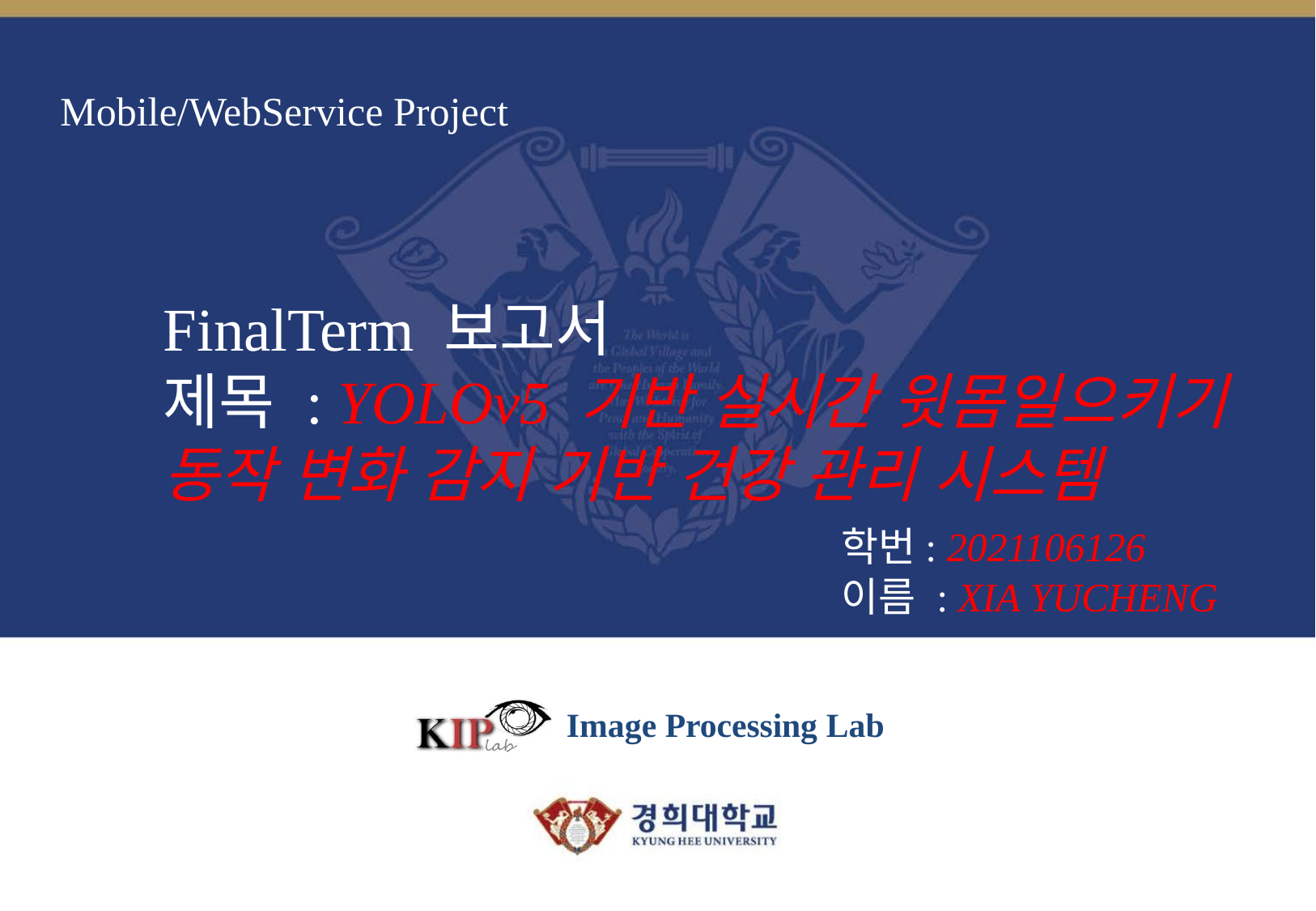

# Mobile/WebService Project
FinalTerm 보고서
제목 : YOLOv5 기반 실시간 윗몸일으키기 동작 변화 감지 기반 건강 관리 시스템
학번: 2021106126
이름 : XIA YUCHENG

Image Processing Lab